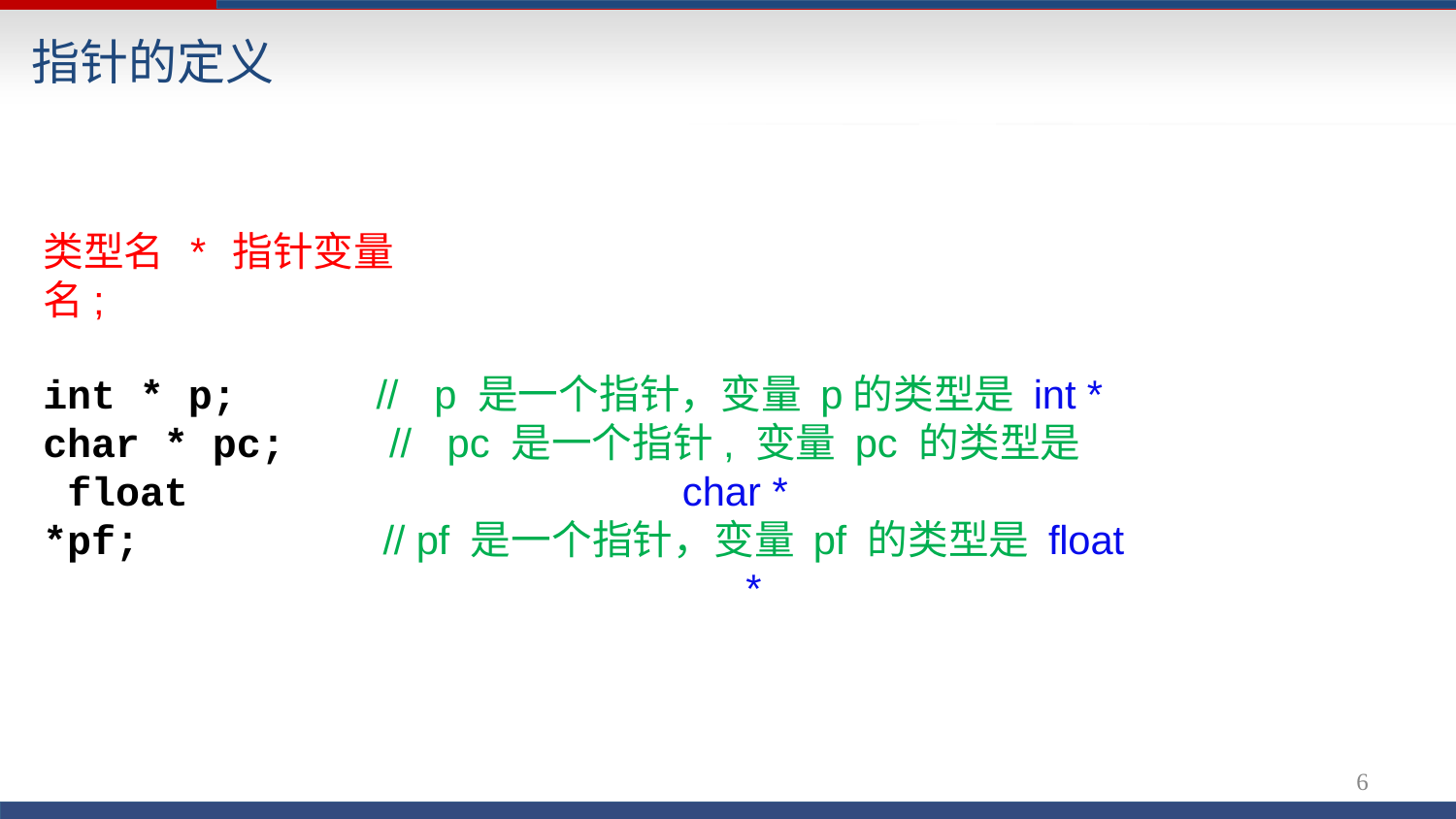

# 指针的定义
类型名	*	指针变量名;
int * p;  char * pc;  float *pf;
//	p 是一个指针，变量 p的类型是 int *
//	pc 是一个指针, 变量 pc 的类型是 char *
// pf 是一个指针，变量 pf 的类型是 float *
6